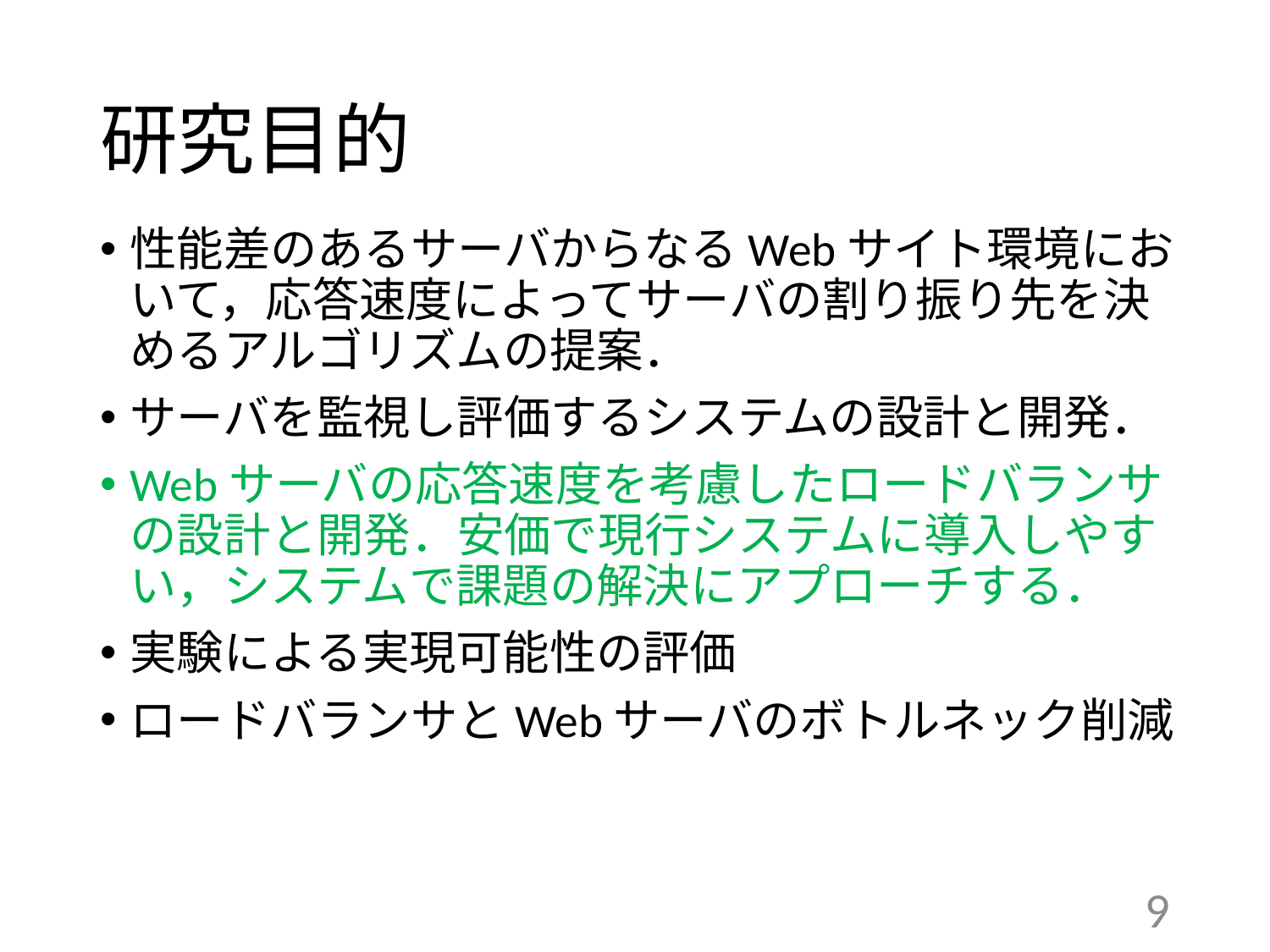

# 研究目的
性能差のあるサーバからなるWebサイト環境において，応答速度によってサーバの割り振り先を決めるアルゴリズムの提案．
サーバを監視し評価するシステムの設計と開発．
Webサーバの応答速度を考慮したロードバランサの設計と開発．安価で現行システムに導入しやすい，システムで課題の解決にアプローチする．
実験による実現可能性の評価
ロードバランサとWebサーバのボトルネック削減
9